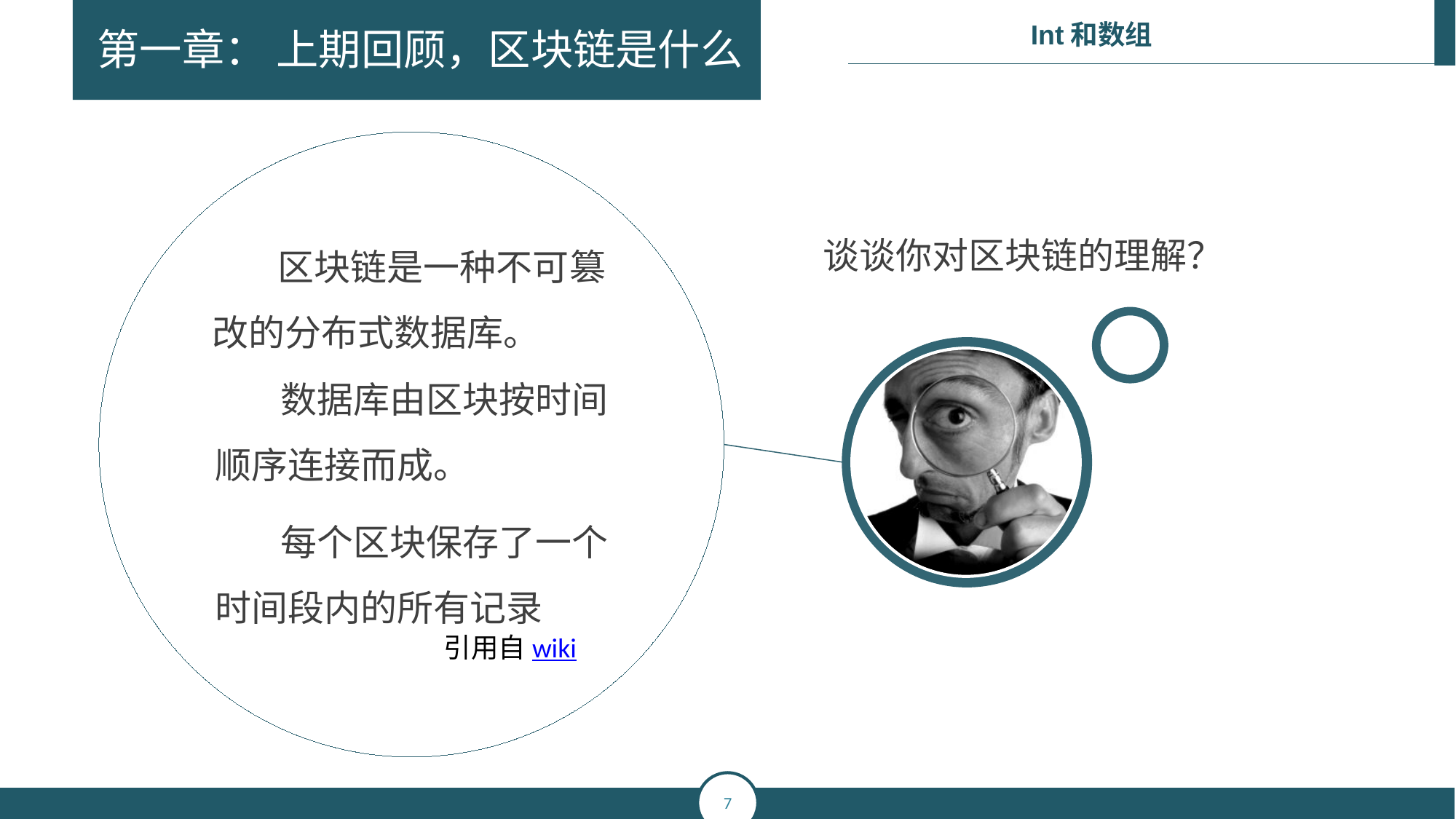

第一章： 上期回顾，区块链是什么

谈谈你对区块链的理解？
       区块链是一种不可篡改的分布式数据库。

       数据库由区块按时间顺序连接而成。
       每个区块保存了一个时间段内的所有记录
引用自wiki